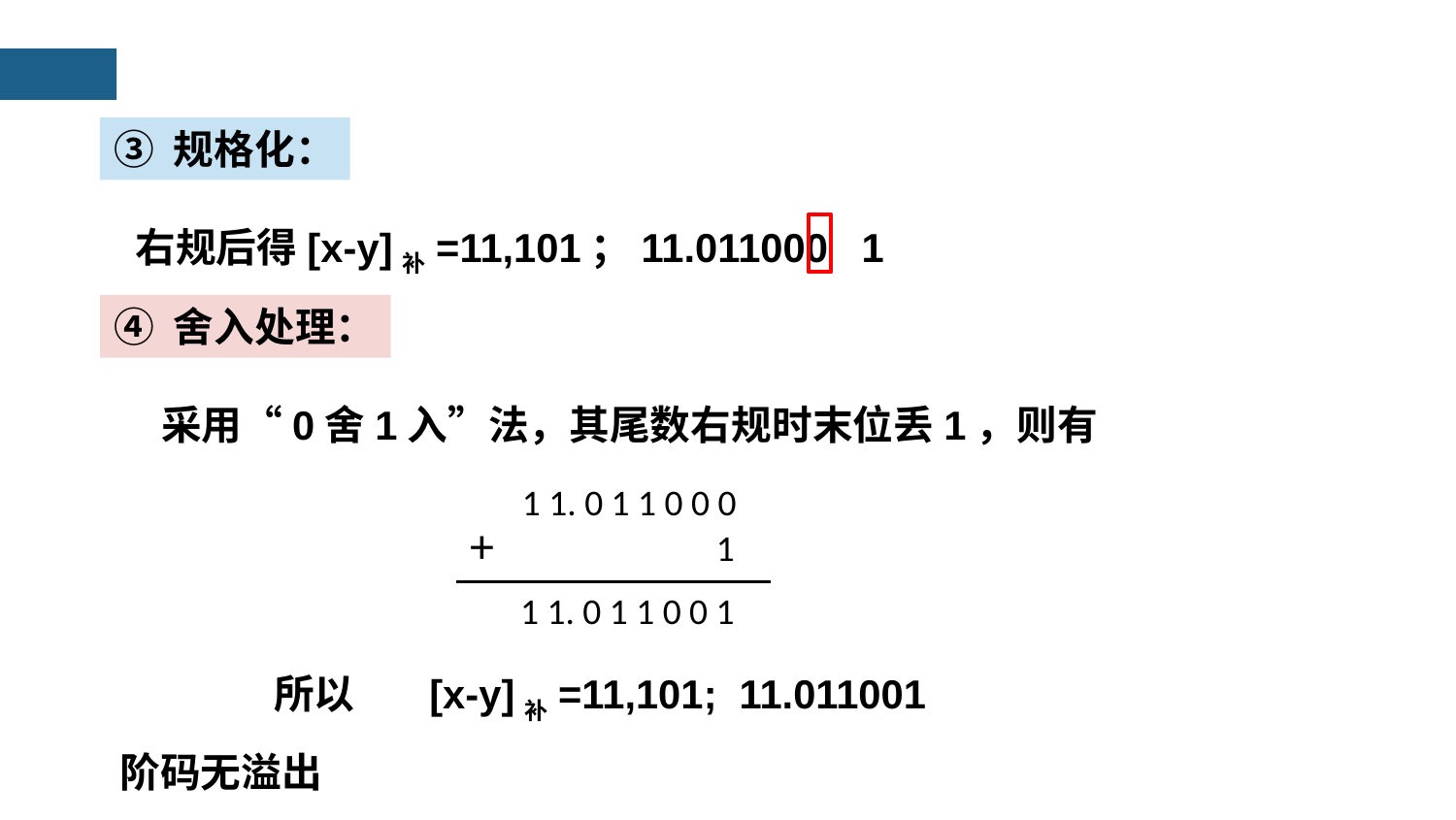

③ 规格化：
右规后得[x-y]补=11,101；11.011000   1

④ 舍入处理：
采用“0舍1入”法，其尾数右规时末位丢1，则有
1 1. 0 1 1 0 0 0
+
1
1 1. 0 1 1 0 0 1
所以       [x-y]补=11,101;  11.011001
阶码无溢出